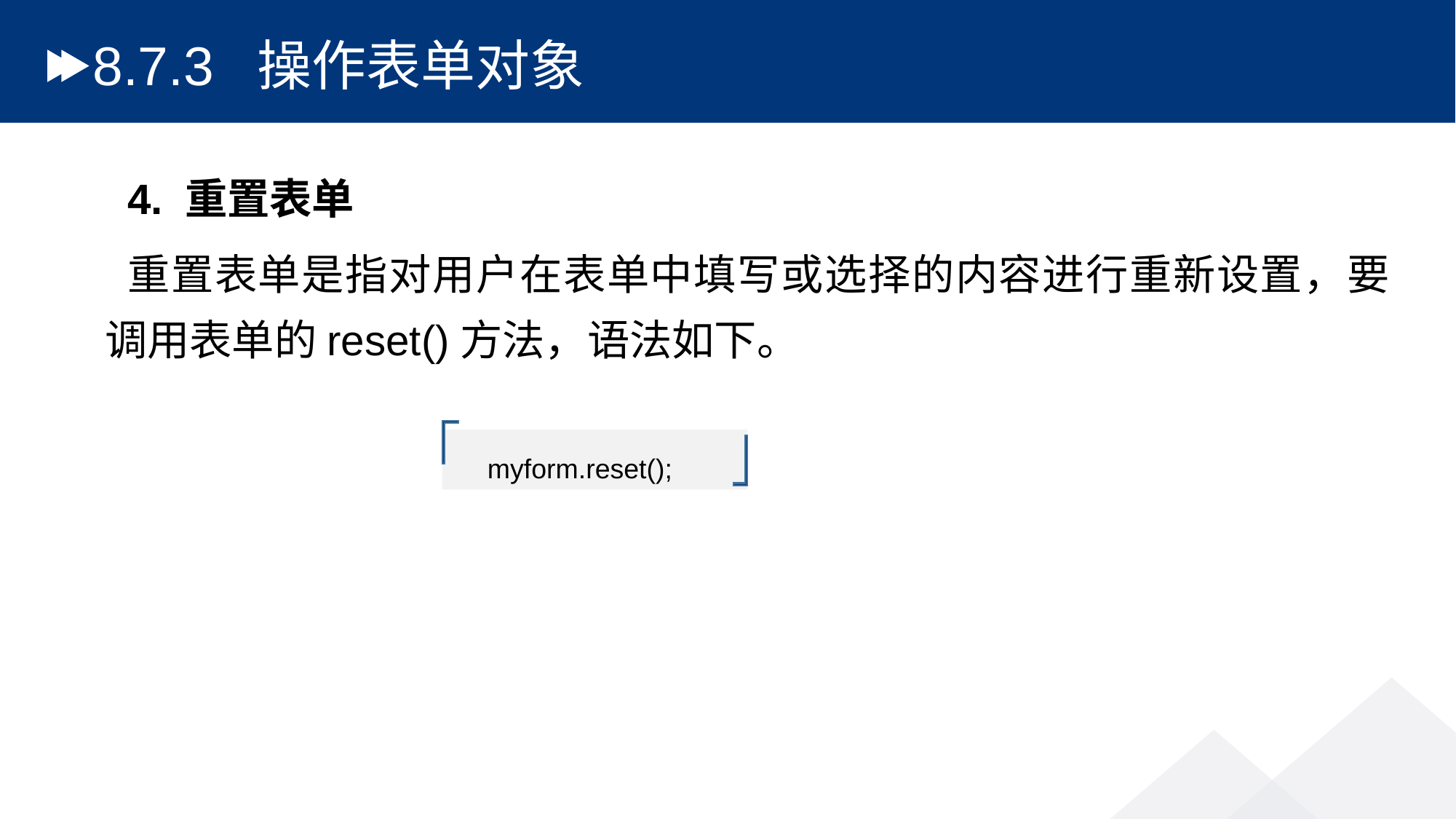

# 8.7.3  操作表单对象
4. 重置表单
重置表单是指对用户在表单中填写或选择的内容进行重新设置，要调用表单的reset()方法，语法如下。

 myform.reset();